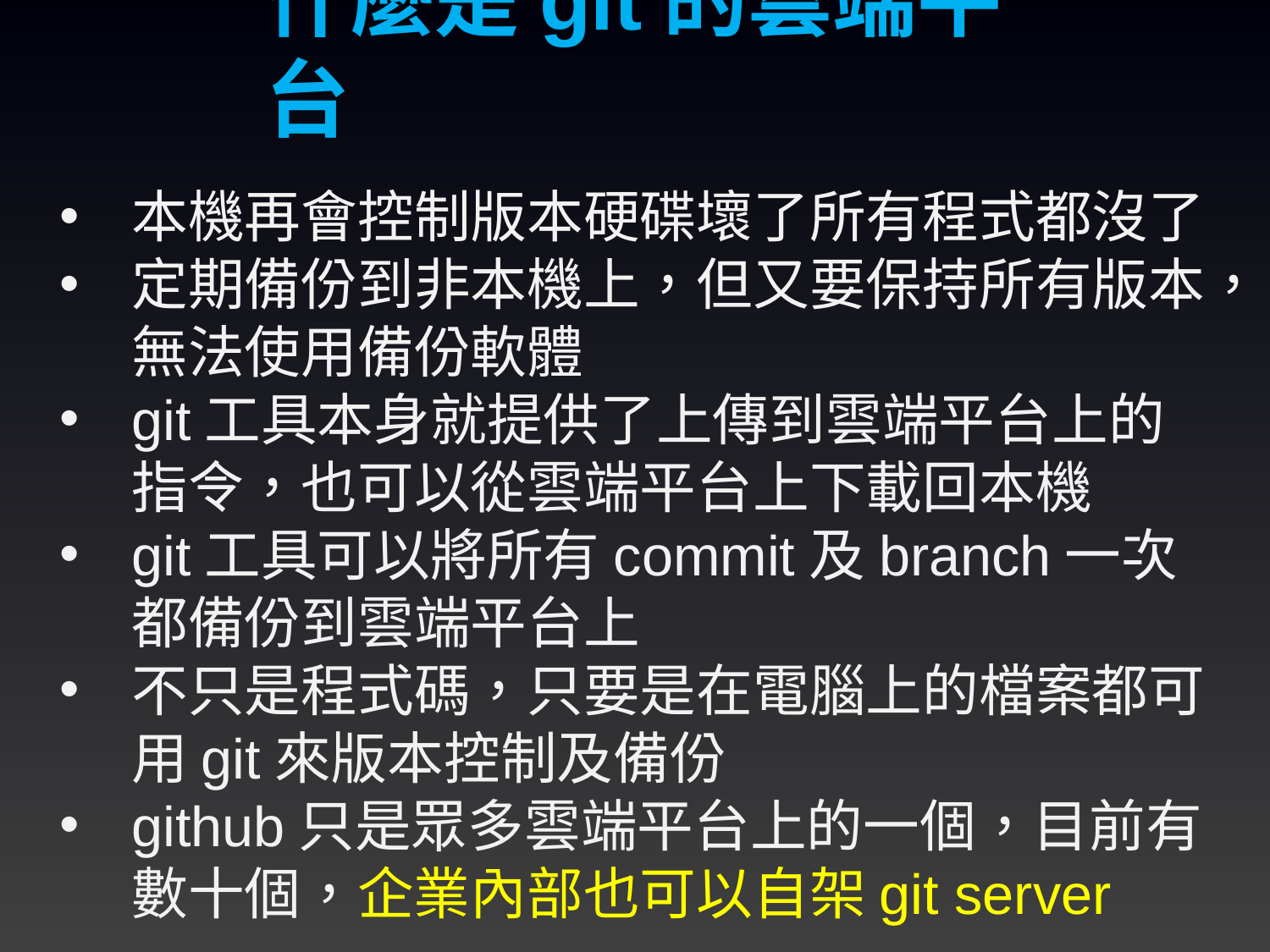

什麼是git的雲端平台
本機再會控制版本硬碟壞了所有程式都沒了
定期備份到非本機上，但又要保持所有版本，無法使用備份軟體
git工具本身就提供了上傳到雲端平台上的指令，也可以從雲端平台上下載回本機
git工具可以將所有commit及branch一次都備份到雲端平台上
不只是程式碼，只要是在電腦上的檔案都可用git來版本控制及備份
github只是眾多雲端平台上的一個，目前有數十個，企業內部也可以自架git server